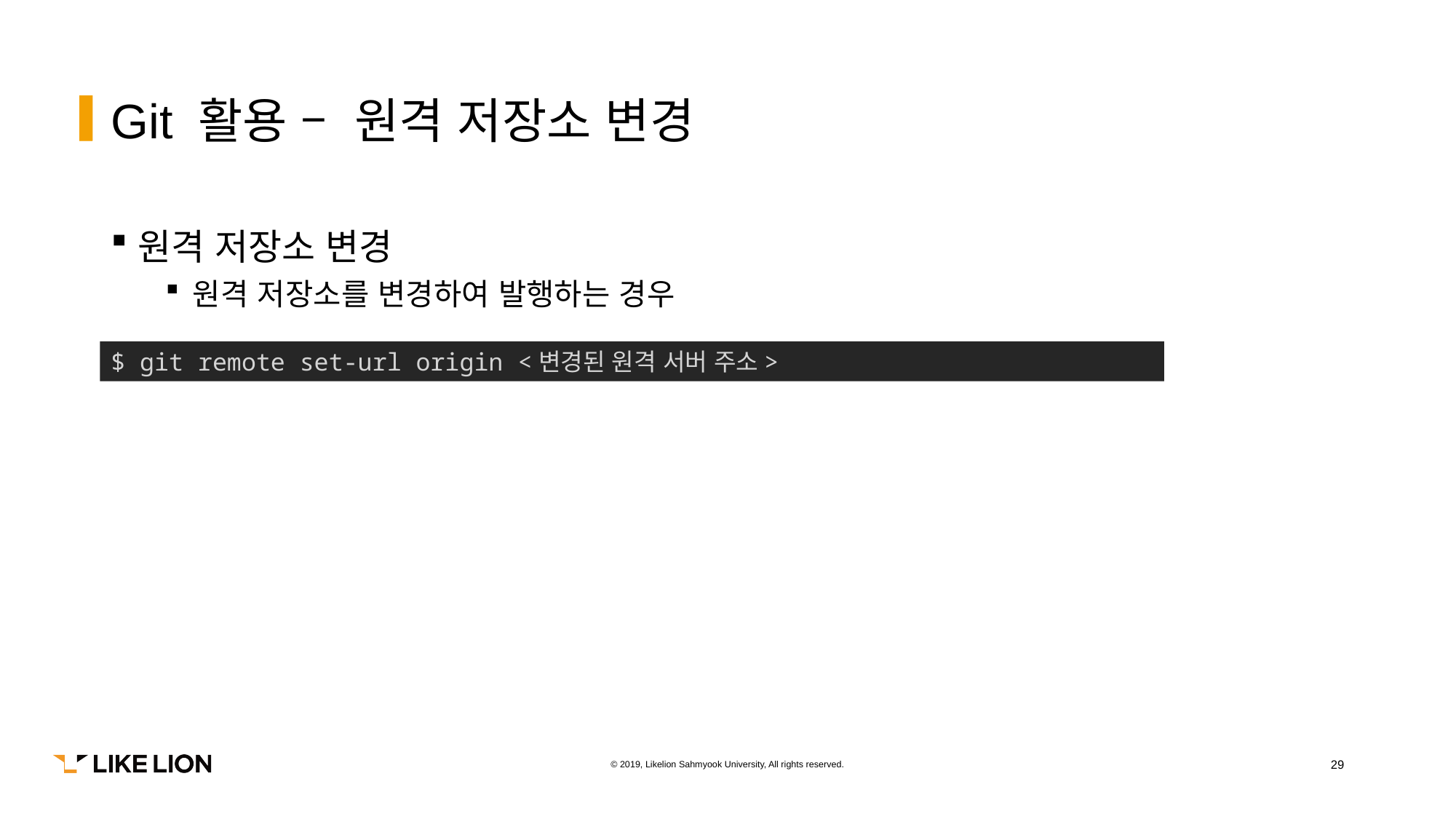

# Git 활용 –  원격 저장소 변경
원격 저장소 변경
원격 저장소를 변경하여 발행하는 경우
$ git remote set-url origin <변경된 원격 서버 주소>
29